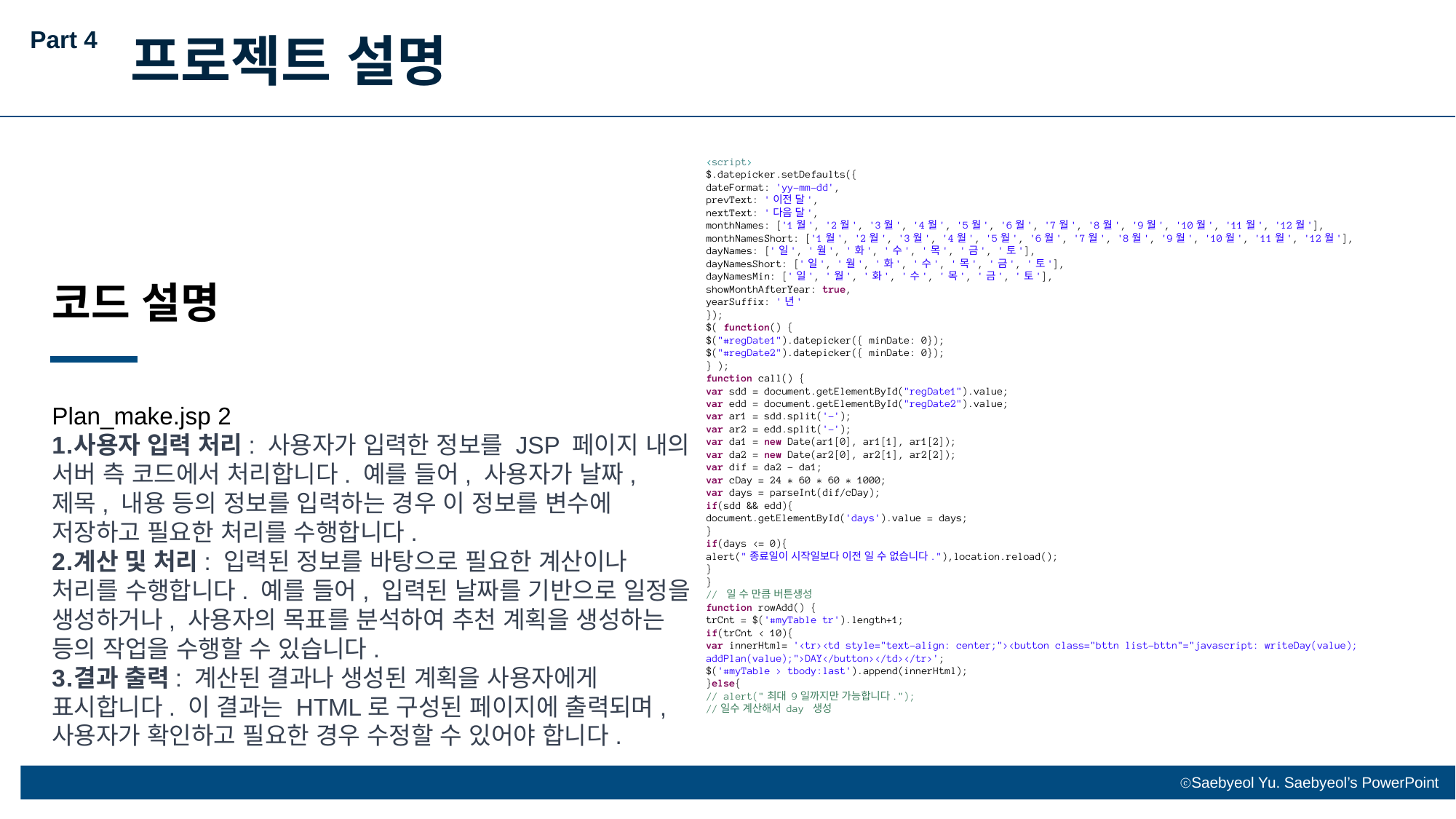

Part 4
프로젝트 설명
<script>
$.datepicker.setDefaults({
dateFormat: 'yy-mm-dd',
prevText: '이전 달',
nextText: '다음 달',
monthNames: ['1월', '2월', '3월', '4월', '5월', '6월', '7월', '8월', '9월', '10월', '11월', '12월'],
monthNamesShort: ['1월', '2월', '3월', '4월', '5월', '6월', '7월', '8월', '9월', '10월', '11월', '12월'],
dayNames: ['일', '월', '화', '수', '목', '금', '토'],
dayNamesShort: ['일', '월', '화', '수', '목', '금', '토'],
dayNamesMin: ['일', '월', '화', '수', '목', '금', '토'],
showMonthAfterYear: true,
yearSuffix: '년'
});
$( function() {
$("#regDate1").datepicker({ minDate: 0});
$("#regDate2").datepicker({ minDate: 0});
} );
function call() {
var sdd = document.getElementById("regDate1").value;
var edd = document.getElementById("regDate2").value;
var ar1 = sdd.split('-');
var ar2 = edd.split('-');
var da1 = new Date(ar1[0], ar1[1], ar1[2]);
var da2 = new Date(ar2[0], ar2[1], ar2[2]);
var dif = da2 - da1;
var cDay = 24 * 60 * 60 * 1000;
var days = parseInt(dif/cDay);
if(sdd && edd){
document.getElementById('days').value = days;
}
if(days <= 0){
alert("종료일이 시작일보다 이전 일 수 없습니다."),location.reload();
}
}
// 일 수 만큼 버튼생성
function rowAdd() {
trCnt = $('#myTable tr').length+1;
if(trCnt < 10){
var innerHtml= '<tr><td style="text-align: center;"><button class="bttn list-bttn"="javascript: writeDay(value); addPlan(value);">DAY</button></td></tr>';
$('#myTable > tbody:last').append(innerHtml);
}else{
// alert("최대 9일까지만 가능합니다.");
//일수 계산해서 day 생성

코드 설명
Plan_make.jsp 2
사용자 입력 처리: 사용자가 입력한 정보를 JSP 페이지 내의 서버 측 코드에서 처리합니다. 예를 들어, 사용자가 날짜, 제목, 내용 등의 정보를 입력하는 경우 이 정보를 변수에 저장하고 필요한 처리를 수행합니다.
계산 및 처리: 입력된 정보를 바탕으로 필요한 계산이나 처리를 수행합니다. 예를 들어, 입력된 날짜를 기반으로 일정을 생성하거나, 사용자의 목표를 분석하여 추천 계획을 생성하는 등의 작업을 수행할 수 있습니다.
결과 출력: 계산된 결과나 생성된 계획을 사용자에게 표시합니다. 이 결과는 HTML로 구성된 페이지에 출력되며, 사용자가 확인하고 필요한 경우 수정할 수 있어야 합니다.